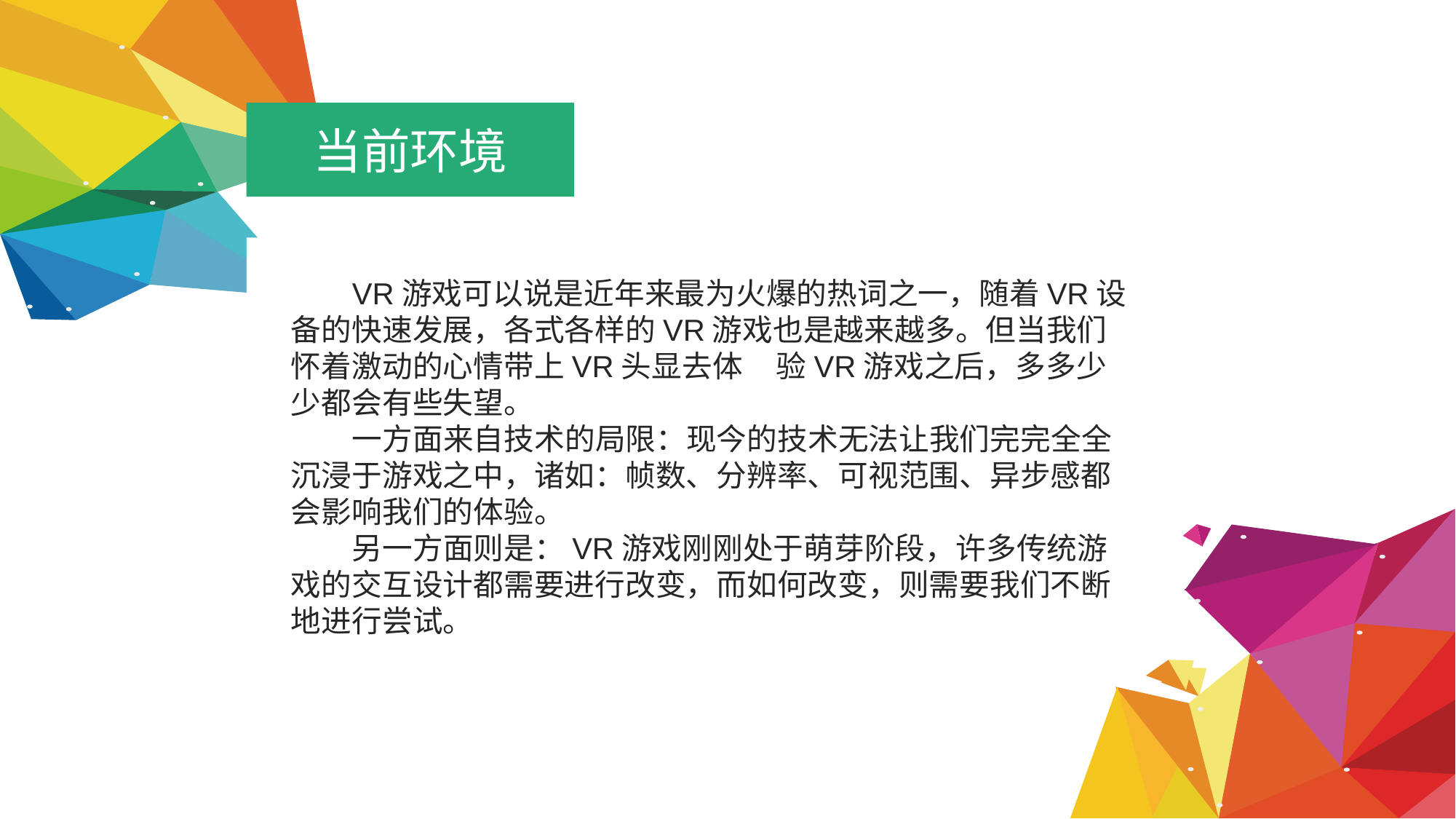

当前环境

        VR游戏可以说是近年来最为火爆的热词之一，随着VR设备的快速发展，各式各样的VR游戏也是越来越多。但当我们怀着激动的心情带上VR头显去体     验VR游戏之后，多多少少都会有些失望。
        一方面来自技术的局限：现今的技术无法让我们完完全全沉浸于游戏之中，诸如：帧数、分辨率、可视范围、异步感都会影响我们的体验。
        另一方面则是：VR游戏刚刚处于萌芽阶段，许多传统游戏的交互设计都需要进行改变，而如何改变，则需要我们不断地进行尝试。